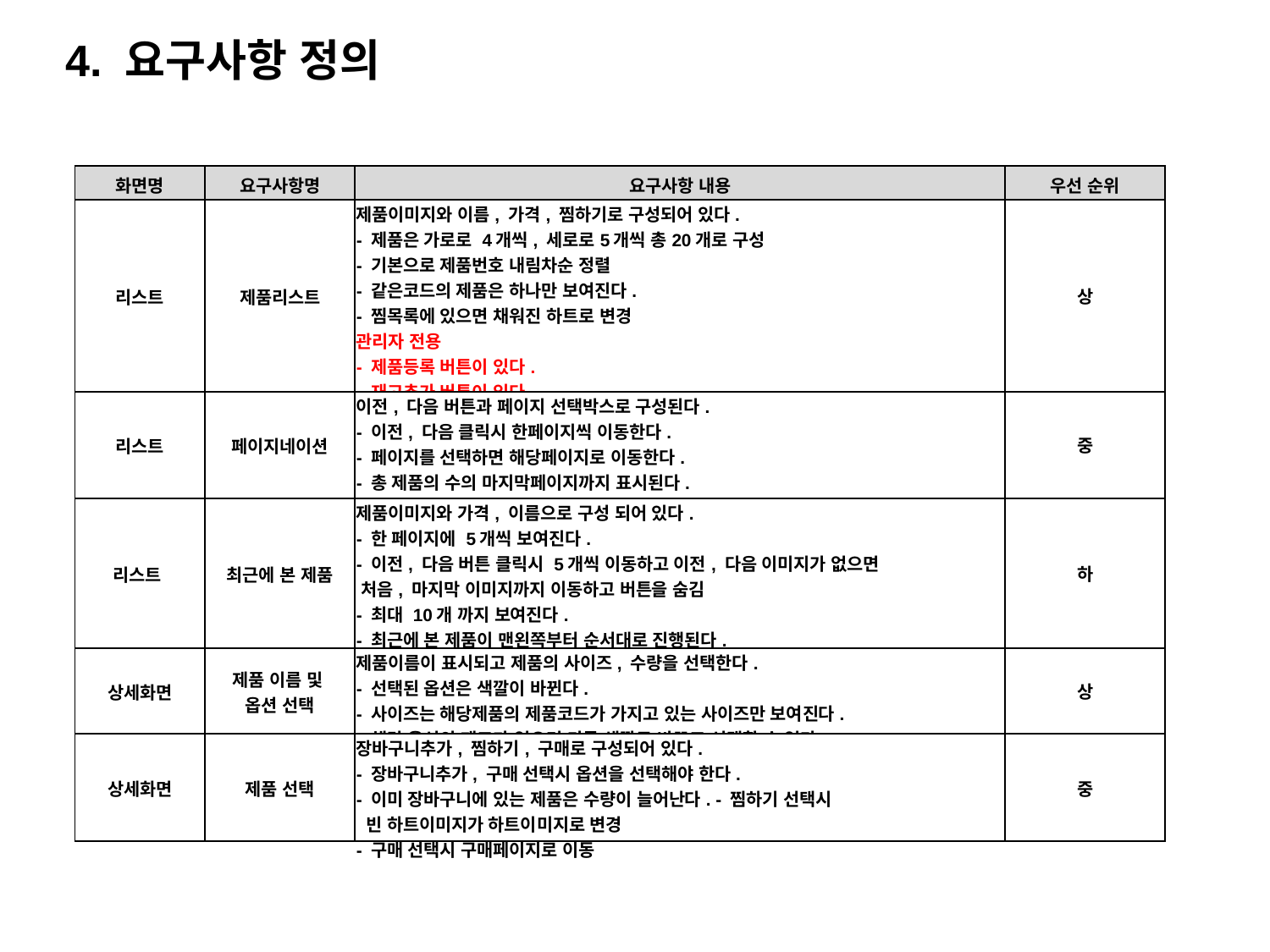

4. 요구사항 정의
| 화면명 | 요구사항명 | 요구사항 내용 | 우선 순위 |
| --- | --- | --- | --- |
| 리스트 | 제품리스트 | 제품이미지와 이름, 가격, 찜하기로 구성되어 있다. - 제품은 가로로 4개씩, 세로로5개씩 총20개로 구성 - 기본으로 제품번호 내림차순 정렬 - 같은코드의 제품은 하나만 보여진다. - 찜목록에 있으면 채워진 하트로 변경 관리자 전용 - 제품등록 버튼이 있다. - 재고추가 버튼이 있다. - 남은 수량이 보인다. | 상 |
| 리스트 | 페이지네이션 | 이전, 다음 버튼과 페이지 선택박스로 구성된다. - 이전, 다음 클릭시 한페이지씩 이동한다. - 페이지를 선택하면 해당페이지로 이동한다. - 총 제품의 수의 마지막페이지까지 표시된다. - 이전, 다음 페이지가 없을 경우 이전, 다음 버튼을 숨김 | 중 |
| 리스트 | 최근에 본 제품 | 제품이미지와 가격, 이름으로 구성 되어 있다. - 한 페이지에 5개씩 보여진다. - 이전, 다음 버튼 클릭시 5개씩 이동하고 이전, 다음 이미지가 없으면 처음, 마지막 이미지까지 이동하고 버튼을 숨김 - 최대 10개 까지 보여진다. - 최근에 본 제품이 맨왼쪽부터 순서대로 진행된다. - 이전에 본 제품이 없으면 이부분이 안보이게 숨긴다. | 하 |
| 상세화면 | 제품 이름 및 옵션 선택 | 제품이름이 표시되고 제품의 사이즈, 수량을 선택한다. - 선택된 옵션은 색깔이 바뀐다. - 사이즈는 해당제품의 제품코드가 가지고 있는 사이즈만 보여진다. - 해당 옵션의 재고가 없으면 다른 색깔로 바꾸고 선택할 수 없다. | 상 |
| 상세화면 | 제품 선택 | 장바구니추가, 찜하기, 구매로 구성되어 있다. - 장바구니추가, 구매 선택시 옵션을 선택해야 한다. - 이미 장바구니에 있는 제품은 수량이 늘어난다. - 찜하기 선택시 빈 하트이미지가 하트이미지로 변경 - 구매 선택시 구매페이지로 이동 | 중 |